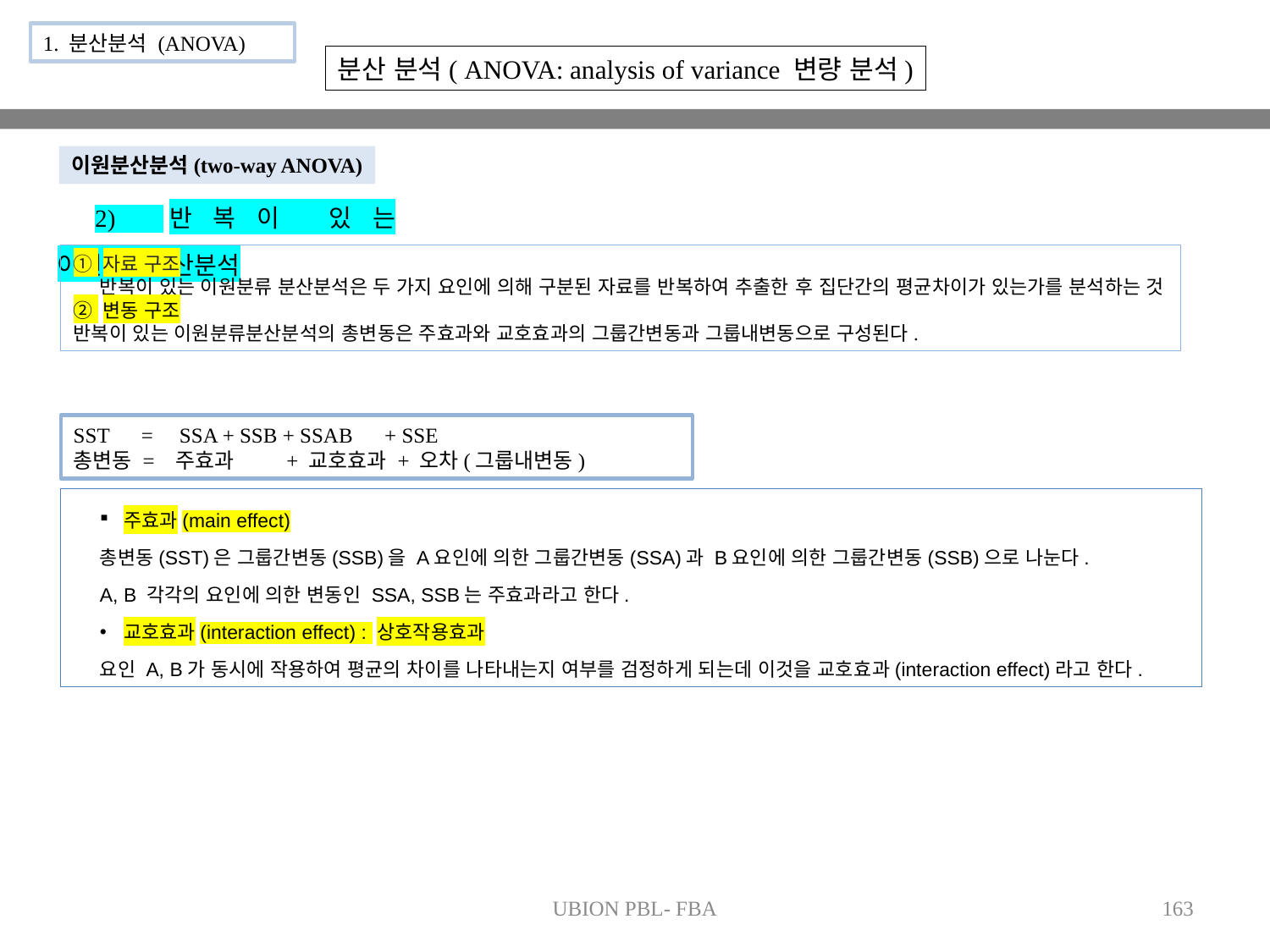

1. 분산분석 (ANOVA)

분산 분석( ANOVA: analysis of variance 변량 분석)

이원분산분석(two-way ANOVA)
2) 반복이 있는 이원분류분산분석
① 자료 구조
반복이 있는 이원분류 분산분석은 두 가지 요인에 의해 구분된 자료를 반복하여 추출한 후 집단간의 평균차이가 있는가를 분석하는 것
② 변동 구조
반복이 있는 이원분류분산분석의 총변동은 주효과와 교호효과의 그룹간변동과 그룹내변동으로 구성된다.
SST      =     SSA + SSB + SSAB      + SSE
총변동 =   주효과        + 교호효과 + 오차(그룹내변동)
주효과(main effect)
총변동(SST)은 그룹간변동(SSB)을 A요인에 의한 그룹간변동(SSA)과 B요인에 의한 그룹간변동(SSB)으로 나눈다.
A, B 각각의 요인에 의한 변동인 SSA, SSB는 주효과라고 한다.
교호효과(interaction effect) : 상호작용효과
요인 A, B가 동시에 작용하여 평균의 차이를 나타내는지 여부를 검정하게 되는데 이것을 교호효과(interaction effect)라고 한다.
UBION PBL- FBA
163